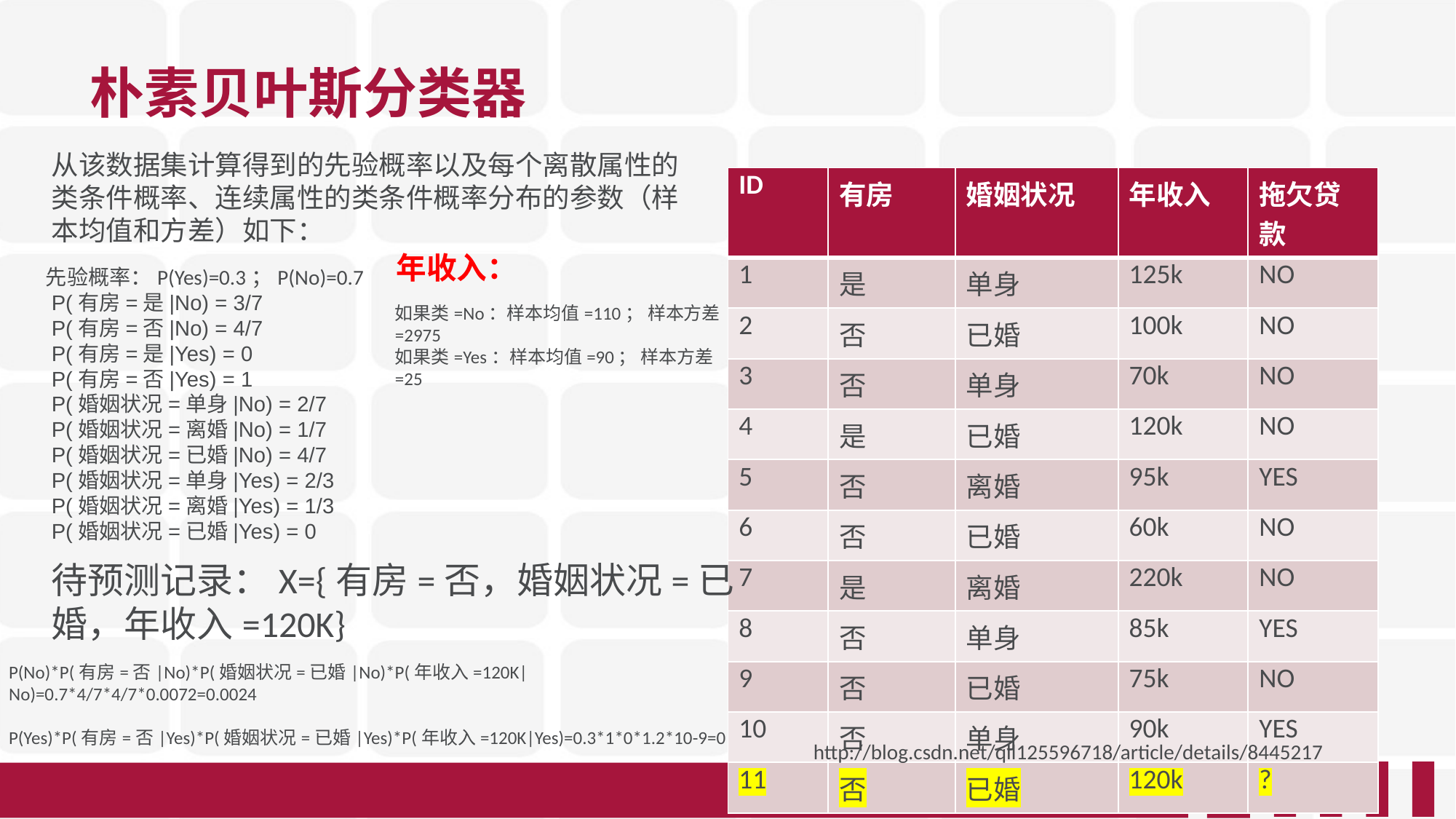

# 朴素贝叶斯分类器
从该数据集计算得到的先验概率以及每个离散属性的类条件概率、连续属性的类条件概率分布的参数（样本均值和方差）如下：
| ID | 有房 | 婚姻状况 | 年收入 | 拖欠贷款 |
| --- | --- | --- | --- | --- |
| 1 | 是 | 单身 | 125k | NO |
| 2 | 否 | 已婚 | 100k | NO |
| 3 | 否 | 单身 | 70k | NO |
| 4 | 是 | 已婚 | 120k | NO |
| 5 | 否 | 离婚 | 95k | YES |
| 6 | 否 | 已婚 | 60k | NO |
| 7 | 是 | 离婚 | 220k | NO |
| 8 | 否 | 单身 | 85k | YES |
| 9 | 否 | 已婚 | 75k | NO |
| 10 | 否 | 单身 | 90k | YES |
| 11 | 否 | 已婚 | 120k | ? |
年收入：
先验概率：P(Yes)=0.3；P(No)=0.7
P(有房=是|No) = 3/7
P(有房=否|No) = 4/7
P(有房=是|Yes) = 0
P(有房=否|Yes) = 1
P(婚姻状况=单身|No) = 2/7
P(婚姻状况=离婚|No) = 1/7
P(婚姻状况=已婚|No) = 4/7
P(婚姻状况=单身|Yes) = 2/3
P(婚姻状况=离婚|Yes) = 1/3
P(婚姻状况=已婚|Yes) = 0
如果类=No：样本均值=110； 样本方差=2975
如果类=Yes：样本均值=90； 样本方差=25
待预测记录：X={有房=否，婚姻状况=已婚，年收入=120K}
P(No)*P(有房=否|No)*P(婚姻状况=已婚|No)*P(年收入=120K|No)=0.7*4/7*4/7*0.0072=0.0024

P(Yes)*P(有房=否|Yes)*P(婚姻状况=已婚|Yes)*P(年收入=120K|Yes)=0.3*1*0*1.2*10-9=0
http://blog.csdn.net/qll125596718/article/details/8445217